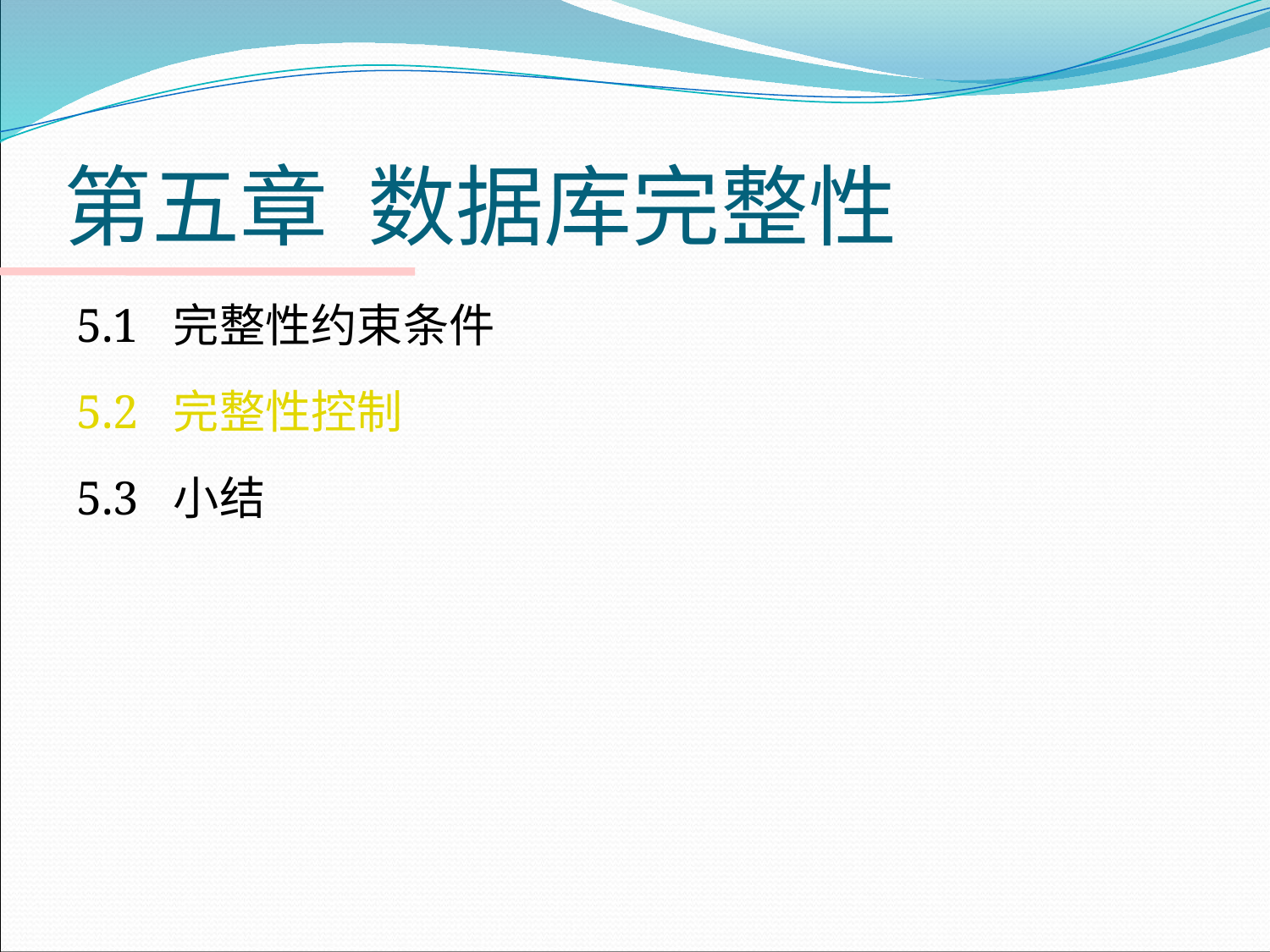

# 第五章  数据库完整性
5.1  完整性约束条件
5.2  完整性控制
5.3  小结

500